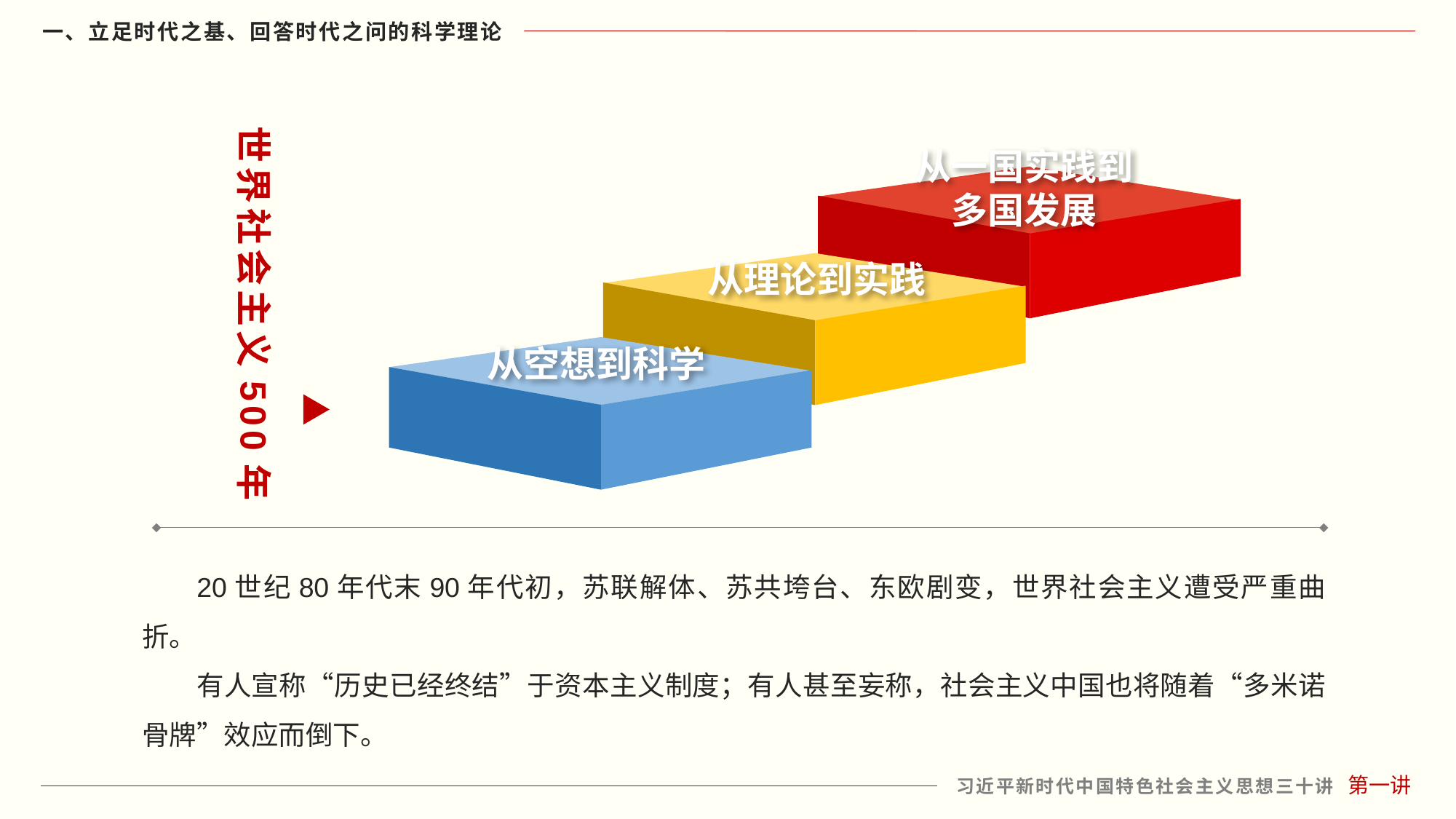

世界社会主义500年
从一国实践到
多国发展

从理论到实践
从空想到科学

20世纪80年代末90年代初，苏联解体、苏共垮台、东欧剧变，世界社会主义遭受严重曲折。
有人宣称“历史已经终结”于资本主义制度；有人甚至妄称，社会主义中国也将随着“多米诺骨牌”效应而倒下。